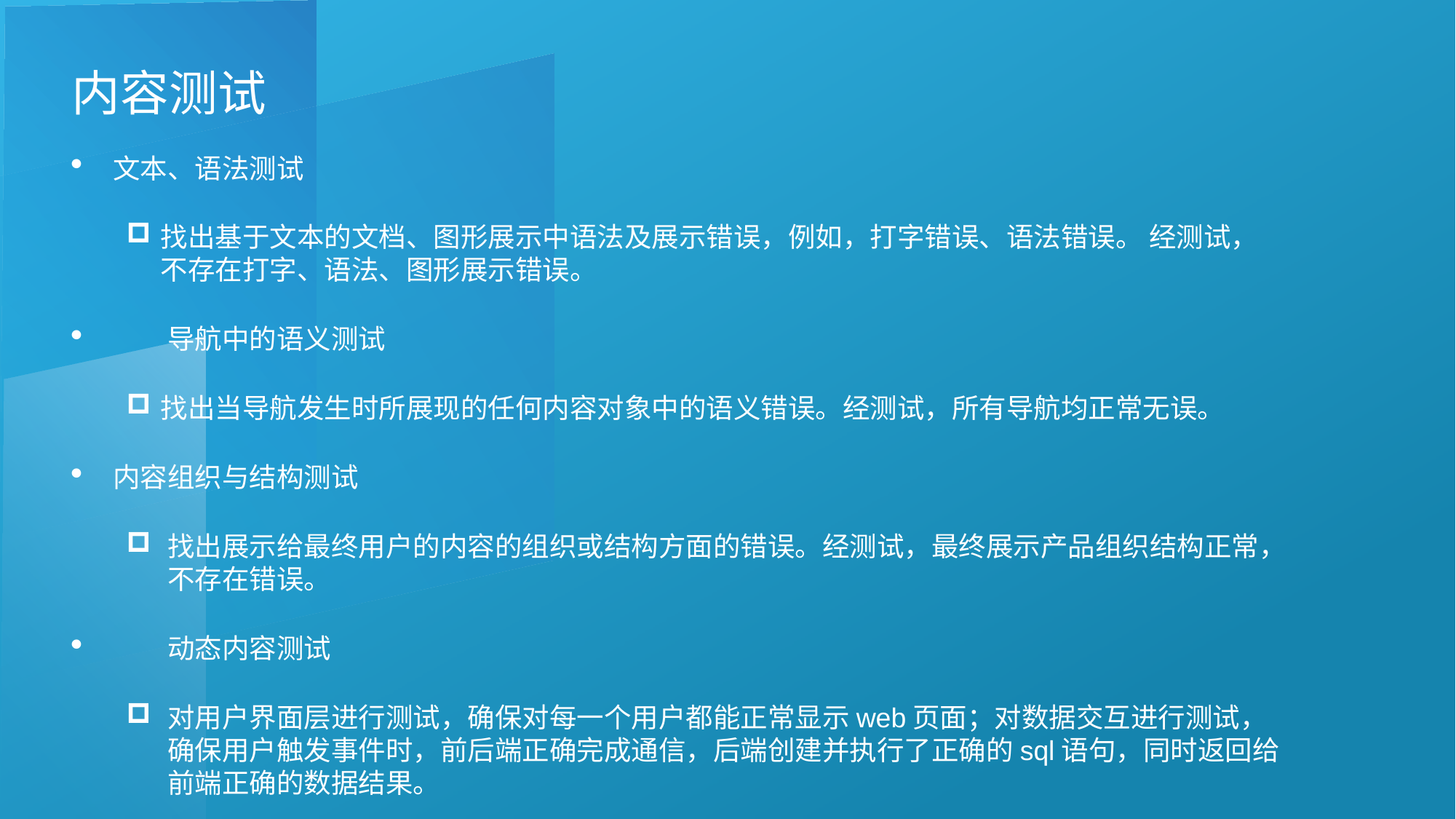

内容测试
文本、语法测试
找出基于文本的文档、图形展示中语法及展示错误，例如，打字错误、语法错误。 经测试，不存在打字、语法、图形展示错误。
	导航中的语义测试
找出当导航发生时所展现的任何内容对象中的语义错误。经测试，所有导航均正常无误。
内容组织与结构测试
找出展示给最终用户的内容的组织或结构方面的错误。经测试，最终展示产品组织结构正常，不存在错误。
	动态内容测试
对用户界面层进行测试，确保对每一个用户都能正常显示web页面；对数据交互进行测试，确保用户触发事件时，前后端正确完成通信，后端创建并执行了正确的sql语句，同时返回给前端正确的数据结果。